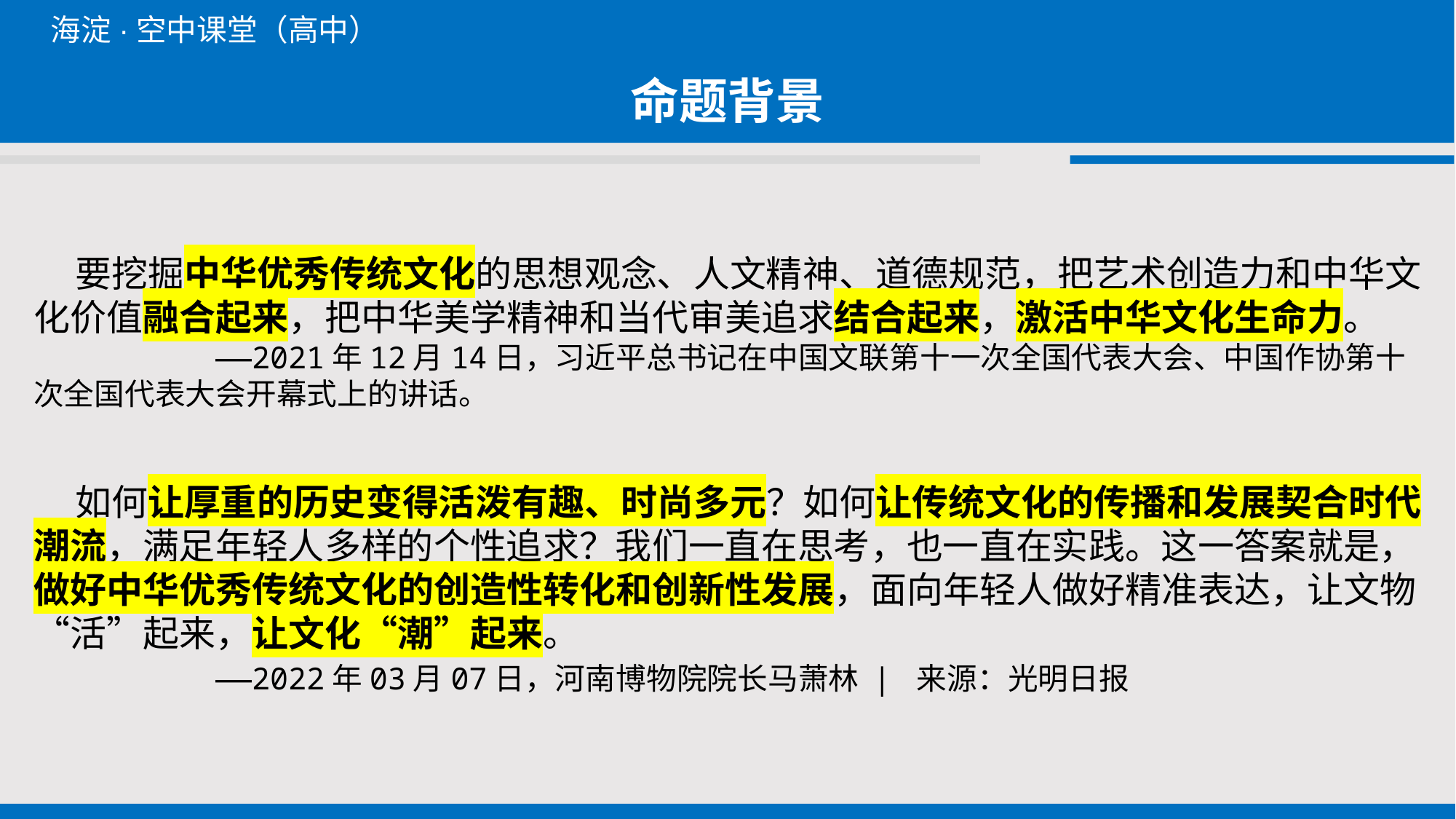

命题背景
    要挖掘中华优秀传统文化的思想观念、人文精神、道德规范，把艺术创造力和中华文化价值融合起来，把中华美学精神和当代审美追求结合起来，激活中华文化生命力。
          ——2021年12月14日，习近平总书记在中国文联第十一次全国代表大会、中国作协第十次全国代表大会开幕式上的讲话。
    如何让厚重的历史变得活泼有趣、时尚多元？如何让传统文化的传播和发展契合时代潮流，满足年轻人多样的个性追求？我们一直在思考，也一直在实践。这一答案就是，做好中华优秀传统文化的创造性转化和创新性发展，面向年轻人做好精准表达，让文物“活”起来，让文化“潮”起来。
          ——2022年03月07日，河南博物院院长马萧林 | 来源：光明日报